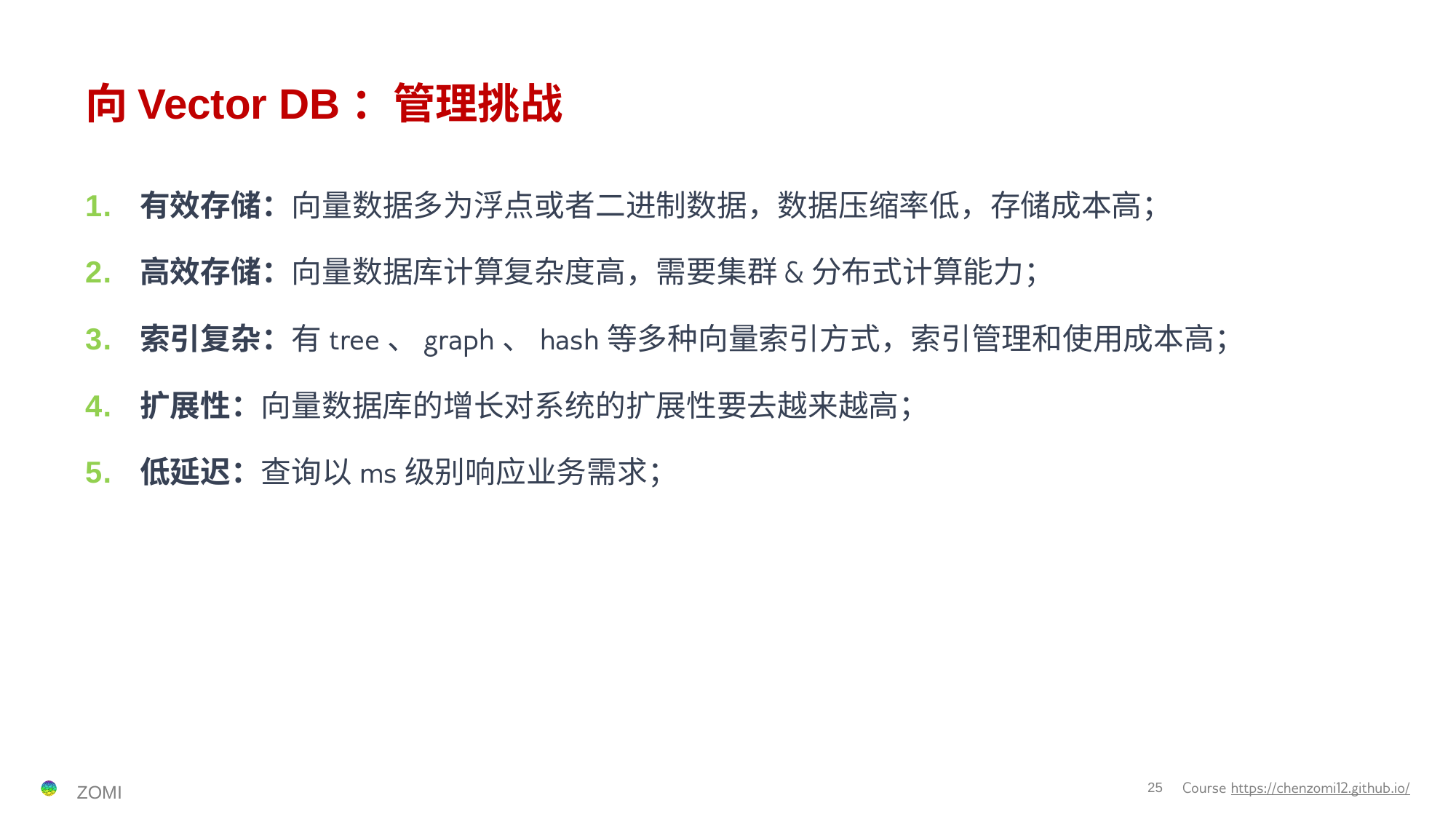

# 向Vector DB：管理挑战
有效存储：向量数据多为浮点或者二进制数据，数据压缩率低，存储成本高；
高效存储：向量数据库计算复杂度高，需要集群&分布式计算能力；
索引复杂：有tree、graph、hash等多种向量索引方式，索引管理和使用成本高；
扩展性：向量数据库的增长对系统的扩展性要去越来越高；
低延迟：查询以ms级别响应业务需求；